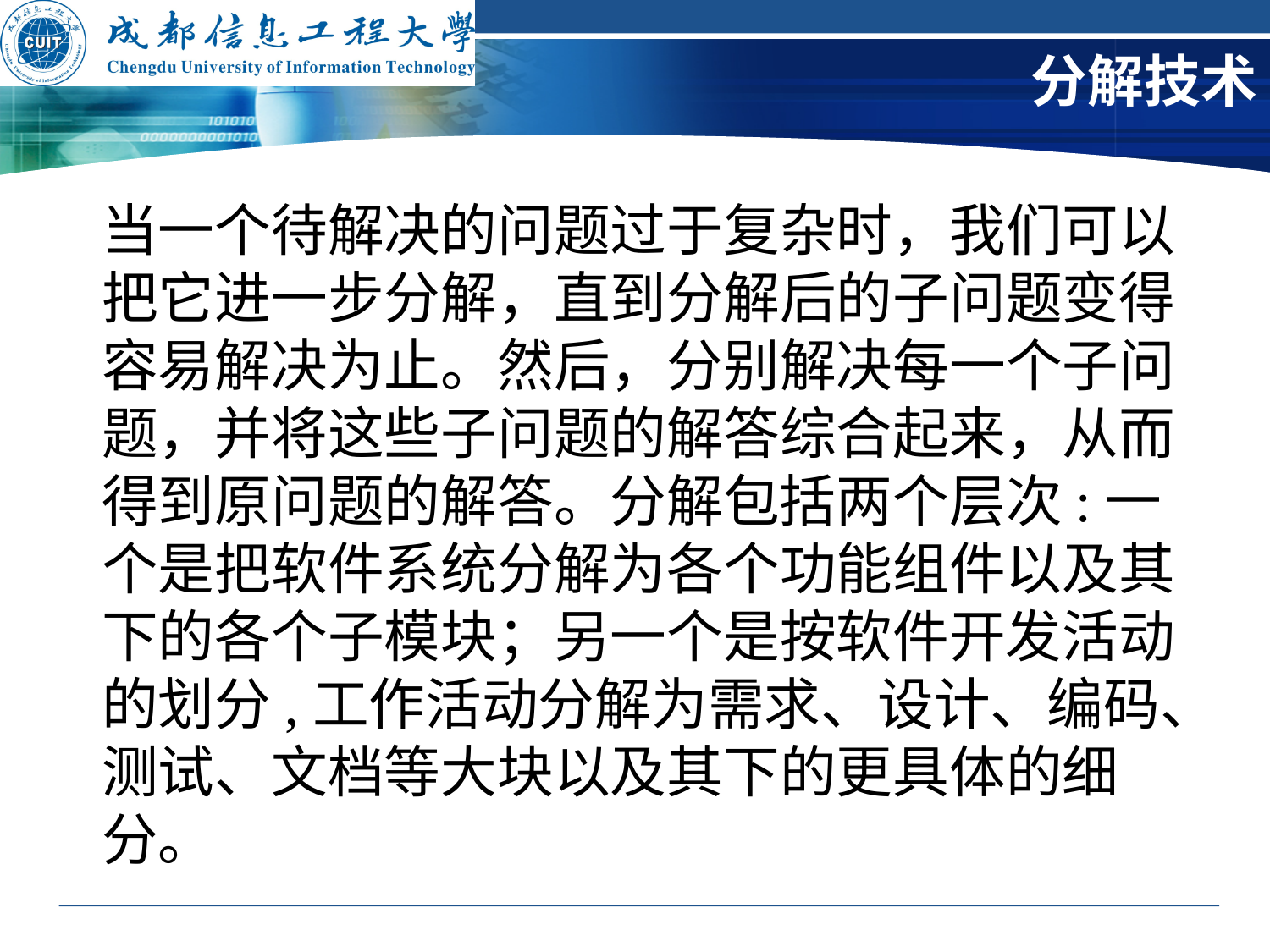

# 分解技术
当一个待解决的问题过于复杂时，我们可以把它进一步分解，直到分解后的子问题变得容易解决为止。然后，分别解决每一个子问题，并将这些子问题的解答综合起来，从而得到原问题的解答。分解包括两个层次:一个是把软件系统分解为各个功能组件以及其下的各个子模块；另一个是按软件开发活动的划分,工作活动分解为需求、设计、编码、测试、文档等大块以及其下的更具体的细分。